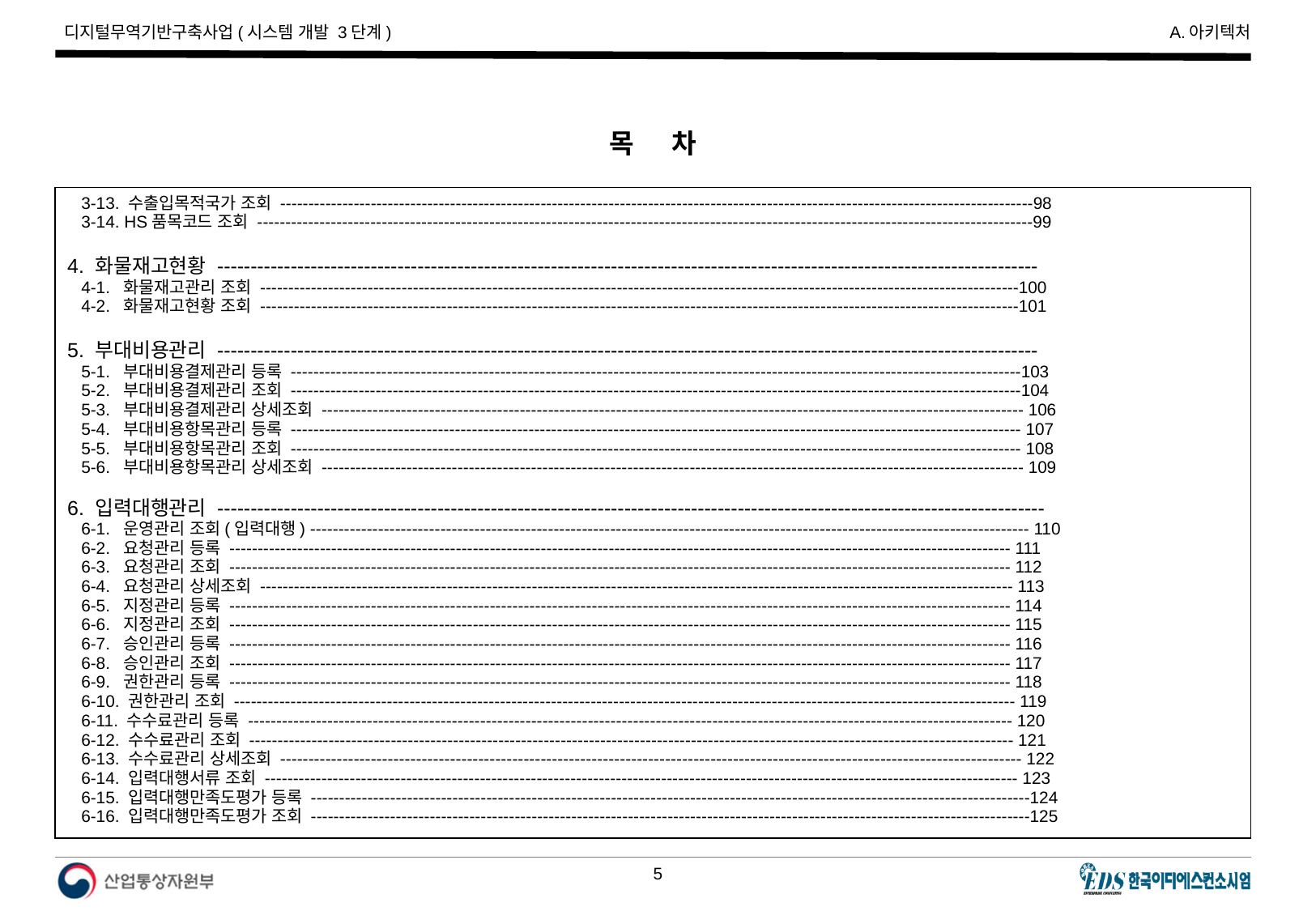

목     차
   3-13. 수출입목적국가 조회 -------------------------------------------------------------------------------------------------------------------------------------98
   3-14. HS품목코드 조회 -----------------------------------------------------------------------------------------------------------------------------------------99

4. 화물재고현황 ---------------------------------------------------------------------------------------------------------------------------
   4-1.  화물재고관리 조회 --------------------------------------------------------------------------------------------------------------------------------------100
   4-2.  화물재고현황 조회 --------------------------------------------------------------------------------------------------------------------------------------101

5. 부대비용관리 ---------------------------------------------------------------------------------------------------------------------------
   5-1.  부대비용결제관리 등록 ---------------------------------------------------------------------------------------------------------------------------------103
   5-2.  부대비용결제관리 조회 ---------------------------------------------------------------------------------------------------------------------------------104
   5-3.  부대비용결제관리 상세조회 ---------------------------------------------------------------------------------------------------------------------------- 106
   5-4.  부대비용항목관리 등록 --------------------------------------------------------------------------------------------------------------------------------- 107
   5-5.  부대비용항목관리 조회 --------------------------------------------------------------------------------------------------------------------------------- 108
   5-6.  부대비용항목관리 상세조회 ---------------------------------------------------------------------------------------------------------------------------- 109

6. 입력대행관리 ----------------------------------------------------------------------------------------------------------------------------
   6-1.  운영관리 조회(입력대행) ------------------------------------------------------------------------------------------------------------------------------- 110
   6-2.  요청관리 등록 ------------------------------------------------------------------------------------------------------------------------------------------ 111
   6-3.  요청관리 조회 ------------------------------------------------------------------------------------------------------------------------------------------ 112
   6-4.  요청관리 상세조회 ------------------------------------------------------------------------------------------------------------------------------------- 113
   6-5.  지정관리 등록 ------------------------------------------------------------------------------------------------------------------------------------------ 114
   6-6.  지정관리 조회 ------------------------------------------------------------------------------------------------------------------------------------------ 115
   6-7.  승인관리 등록 ------------------------------------------------------------------------------------------------------------------------------------------ 116
   6-8.  승인관리 조회 ------------------------------------------------------------------------------------------------------------------------------------------ 117
   6-9.  권한관리 등록 ------------------------------------------------------------------------------------------------------------------------------------------ 118
   6-10. 권한관리 조회 ------------------------------------------------------------------------------------------------------------------------------------------ 119
   6-11. 수수료관리 등록 --------------------------------------------------------------------------------------------------------------------------------------- 120
   6-12. 수수료관리 조회 --------------------------------------------------------------------------------------------------------------------------------------- 121
   6-13. 수수료관리 상세조회 ----------------------------------------------------------------------------------------------------------------------------------- 122
   6-14. 입력대행서류 조회 ------------------------------------------------------------------------------------------------------------------------------------- 123
   6-15. 입력대행만족도평가 등록 -------------------------------------------------------------------------------------------------------------------------------124
   6-16. 입력대행만족도평가 조회 -------------------------------------------------------------------------------------------------------------------------------125